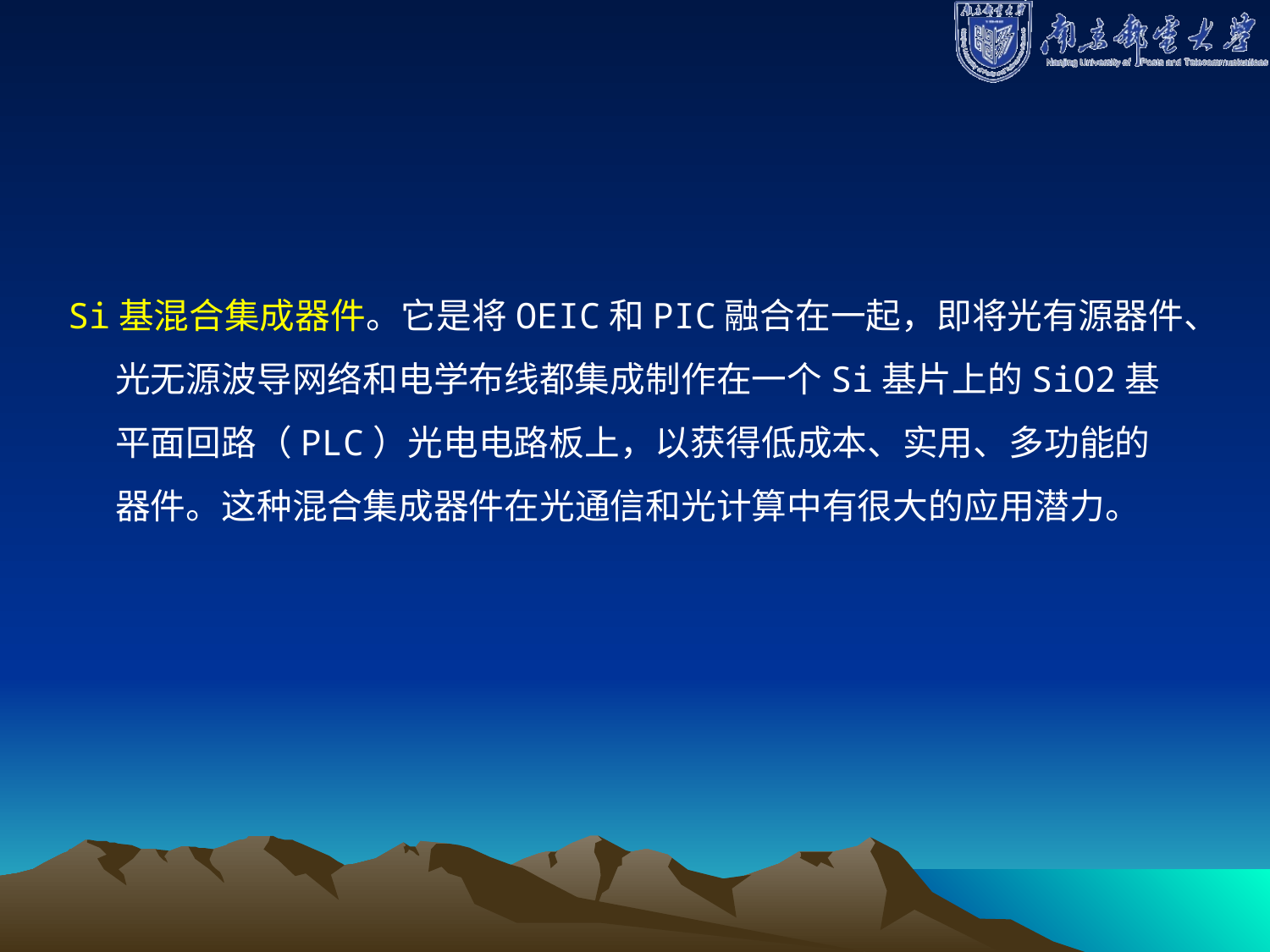

Si基混合集成器件。它是将OEIC和PIC融合在一起，即将光有源器件、光无源波导网络和电学布线都集成制作在一个Si基片上的SiO2基平面回路（PLC）光电电路板上，以获得低成本、实用、多功能的器件。这种混合集成器件在光通信和光计算中有很大的应用潜力。

67